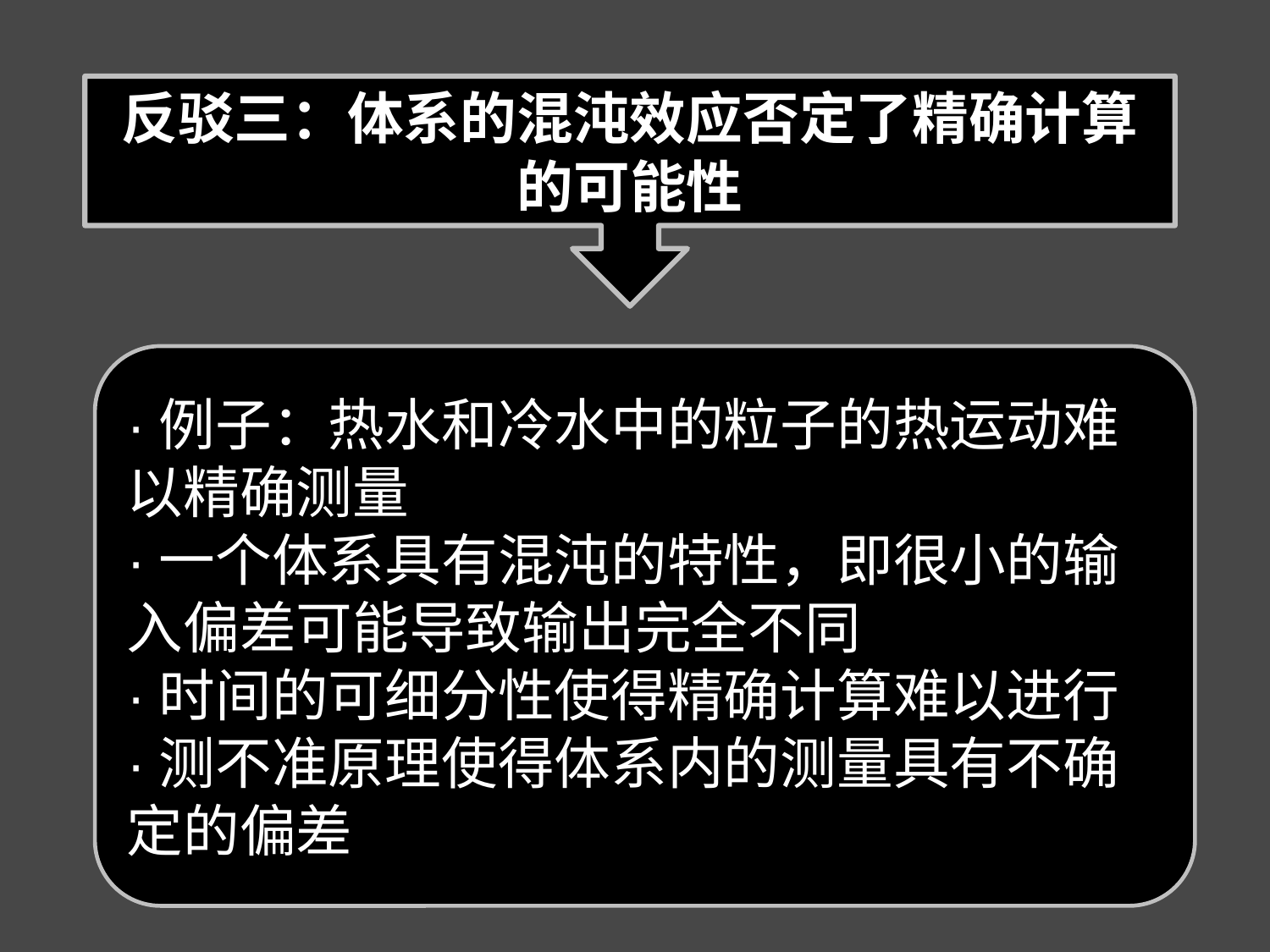

反驳三：体系的混沌效应否定了精确计算的可能性
·例子：热水和冷水中的粒子的热运动难以精确测量
·一个体系具有混沌的特性，即很小的输入偏差可能导致输出完全不同
·时间的可细分性使得精确计算难以进行
·测不准原理使得体系内的测量具有不确定的偏差